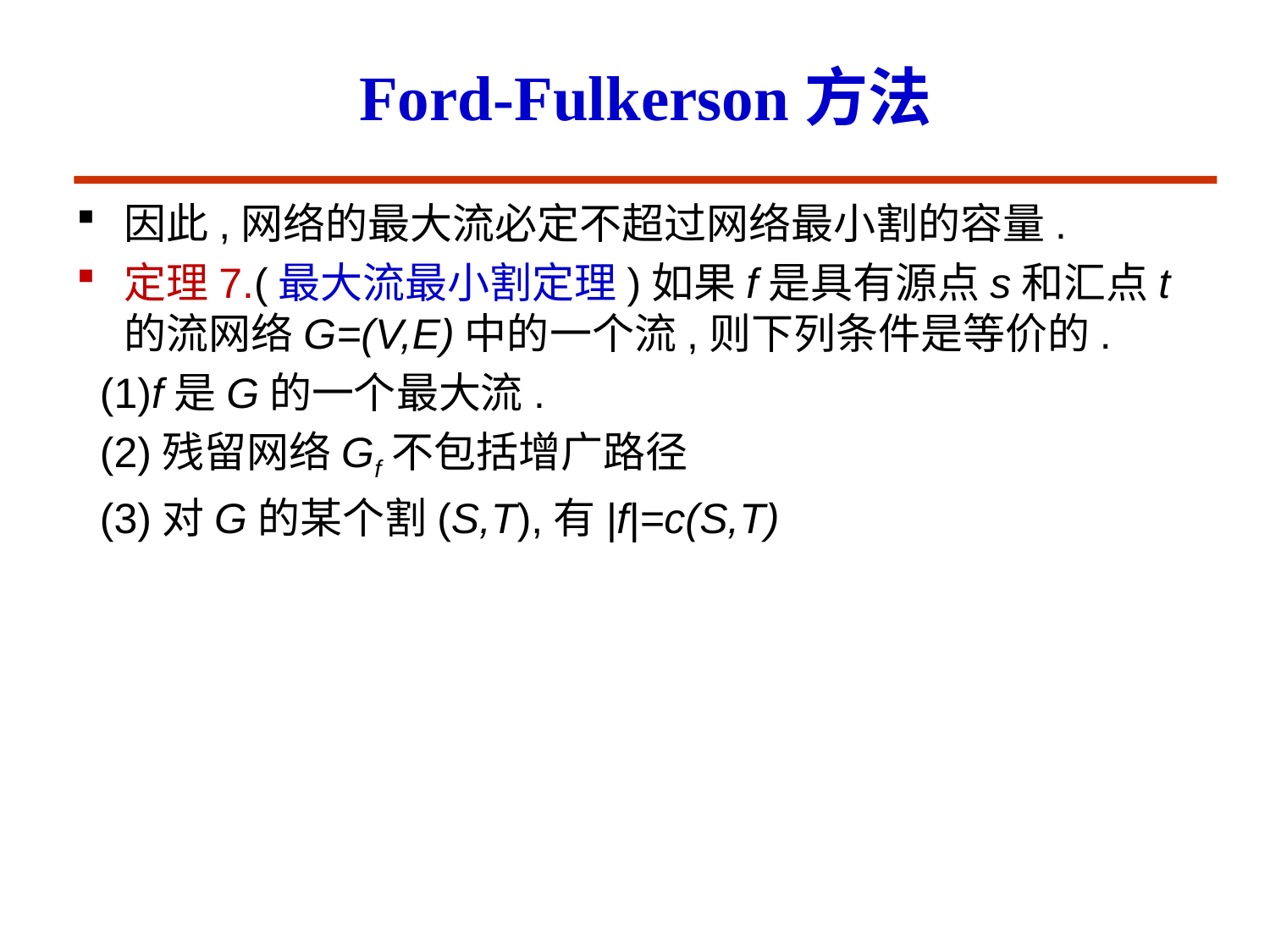

# Ford-Fulkerson方法
因此,网络的最大流必定不超过网络最小割的容量.
定理7.(最大流最小割定理)如果f是具有源点s和汇点t的流网络G=(V,E)中的一个流,则下列条件是等价的.
  (1)f是G的一个最大流.
  (2)残留网络Gf不包括增广路径
  (3)对G的某个割(S,T),有|f|=c(S,T)